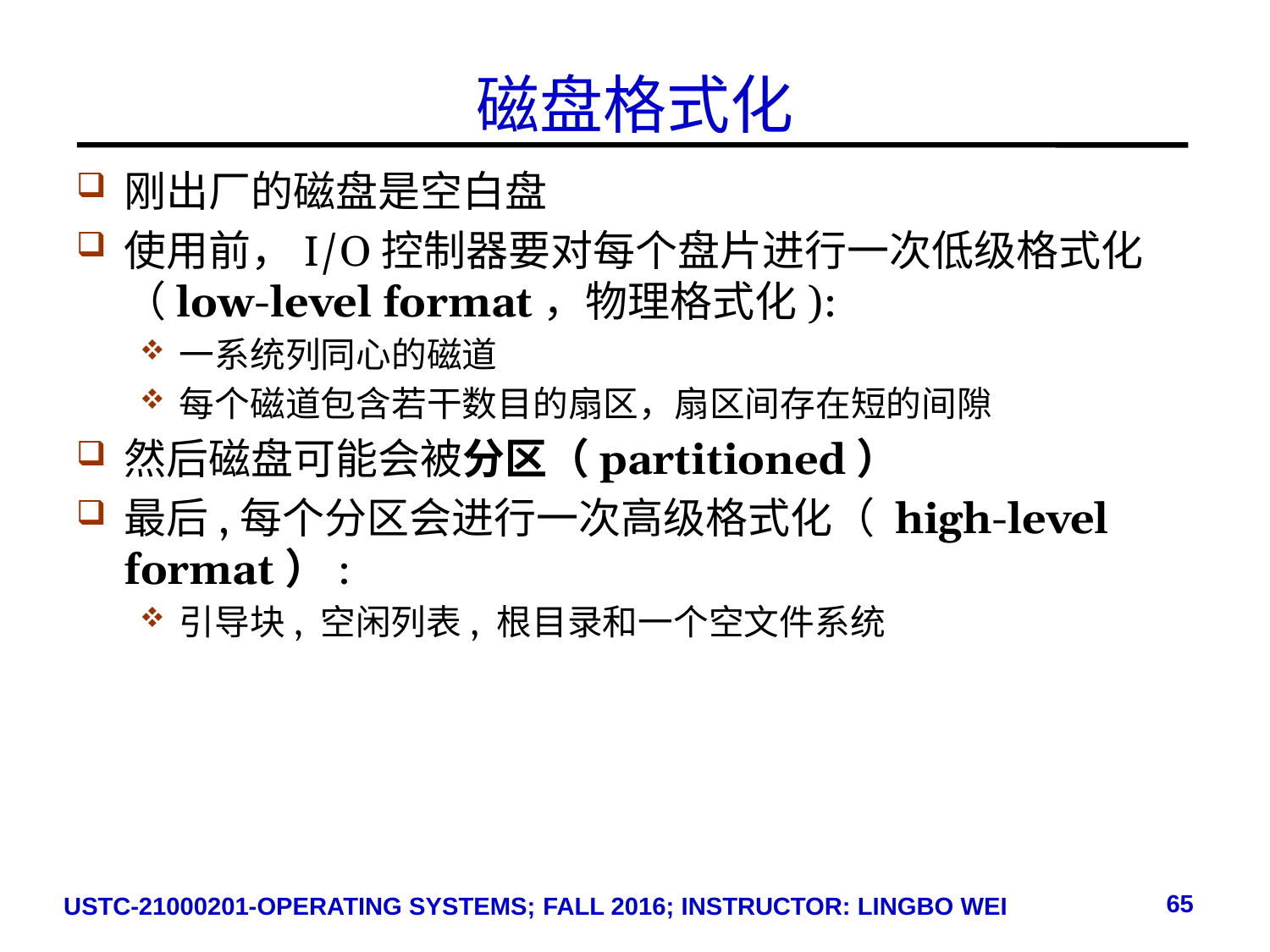

# 磁盘格式化
刚出厂的磁盘是空白盘
使用前，I/O控制器要对每个盘片进行一次低级格式化（low-level format，物理格式化):
一系统列同心的磁道
每个磁道包含若干数目的扇区，扇区间存在短的间隙
然后磁盘可能会被分区（partitioned）
最后,每个分区会进行一次高级格式化（ high-level format）:
引导块, 空闲列表, 根目录和一个空文件系统
65
USTC-21000201-OPERATING SYSTEMS; FALL 2016; INSTRUCTOR: LINGBO WEI